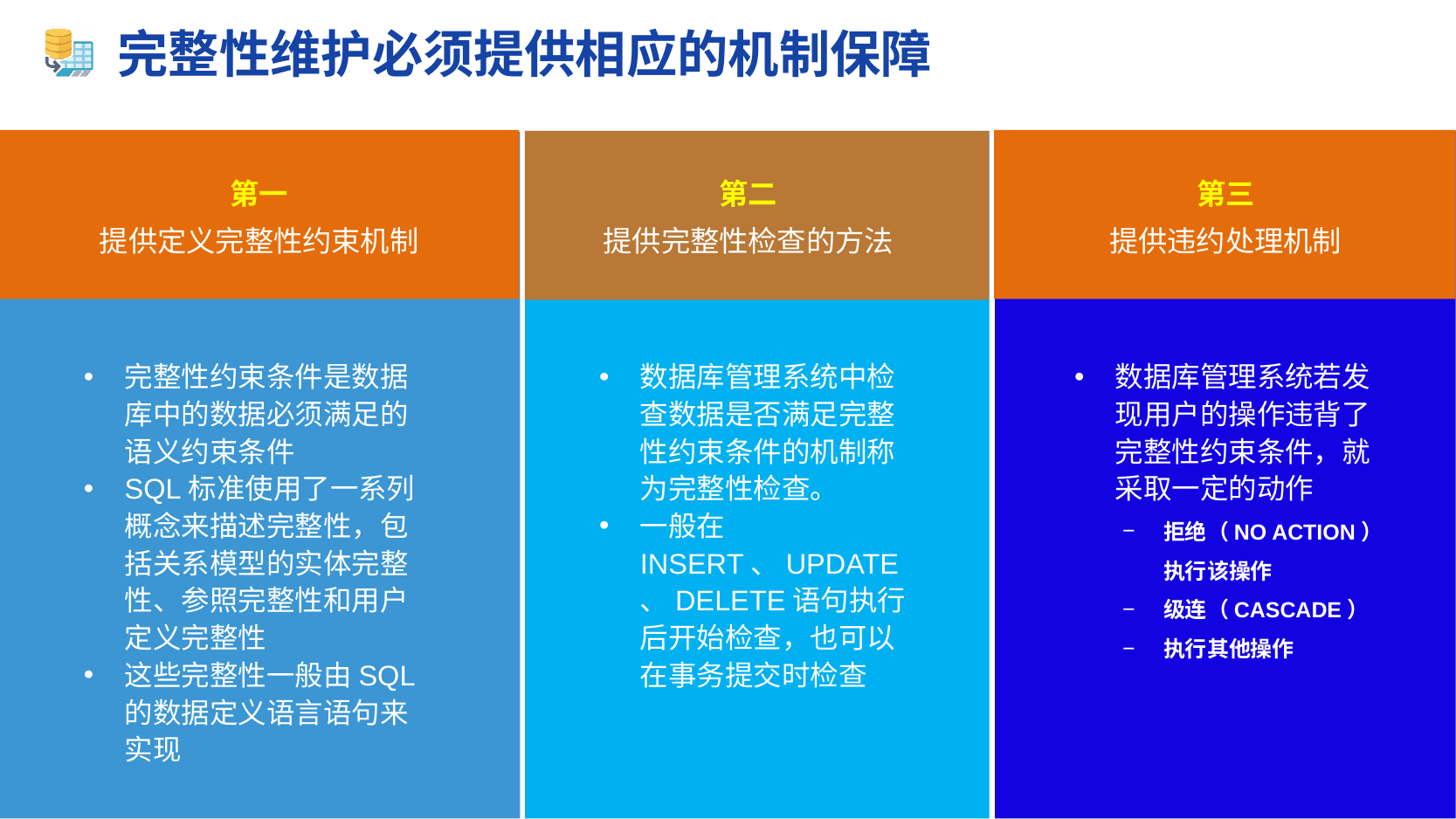

# 完整性维护必须提供相应的机制保障

第一
提供定义完整性约束机制
第二
提供完整性检查的方法
第三
提供违约处理机制
完整性约束条件是数据库中的数据必须满足的语义约束条件
SQL标准使用了一系列概念来描述完整性，包括关系模型的实体完整性、参照完整性和用户定义完整性
这些完整性一般由SQL的数据定义语言语句来实现
数据库管理系统中检查数据是否满足完整性约束条件的机制称为完整性检查。
一般在INSERT、UPDATE、DELETE语句执行后开始检查，也可以在事务提交时检查
数据库管理系统若发现用户的操作违背了完整性约束条件，就采取一定的动作
拒绝（NO ACTION）执行该操作
级连（CASCADE）
执行其他操作